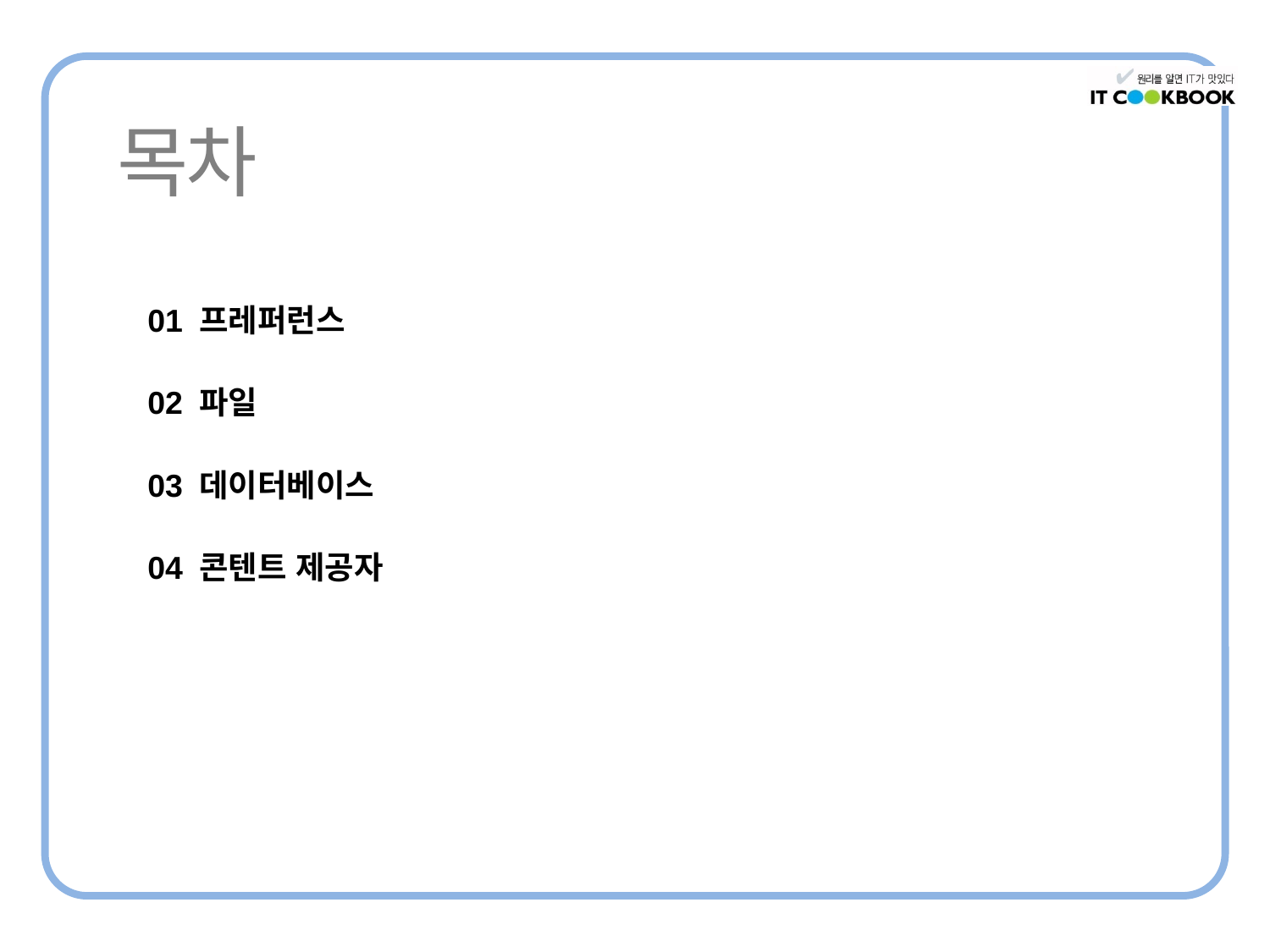

01 프레퍼런스
02 파일
03 데이터베이스
04 콘텐트 제공자